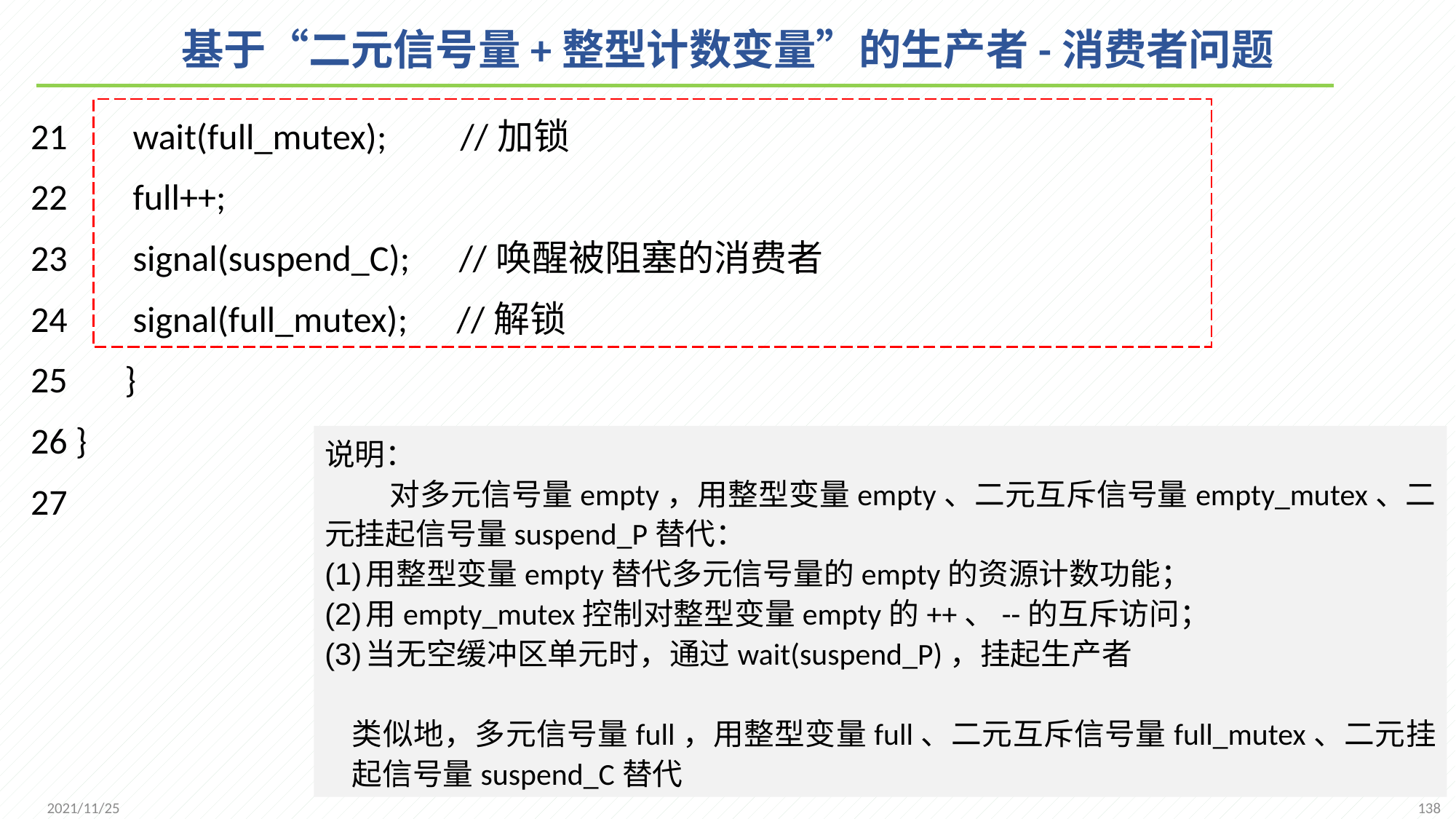

# 基于“二元信号量+整型计数变量”的生产者-消费者问题
21        wait(full_mutex);         //加锁
22        full++;
23        signal(suspend_C);      //唤醒被阻塞的消费者
24        signal(full_mutex);      //解锁
25       }
26 }
27

说明：
      对多元信号量empty，用整型变量empty、二元互斥信号量empty_mutex、二元挂起信号量suspend_P替代：
用整型变量empty替代多元信号量的empty的资源计数功能；
用empty_mutex控制对整型变量empty的++、--的互斥访问；
当无空缓冲区单元时，通过wait(suspend_P)，挂起生产者

类似地，多元信号量full，用整型变量full、二元互斥信号量full_mutex、二元挂起信号量suspend_C替代
138
2021/11/25